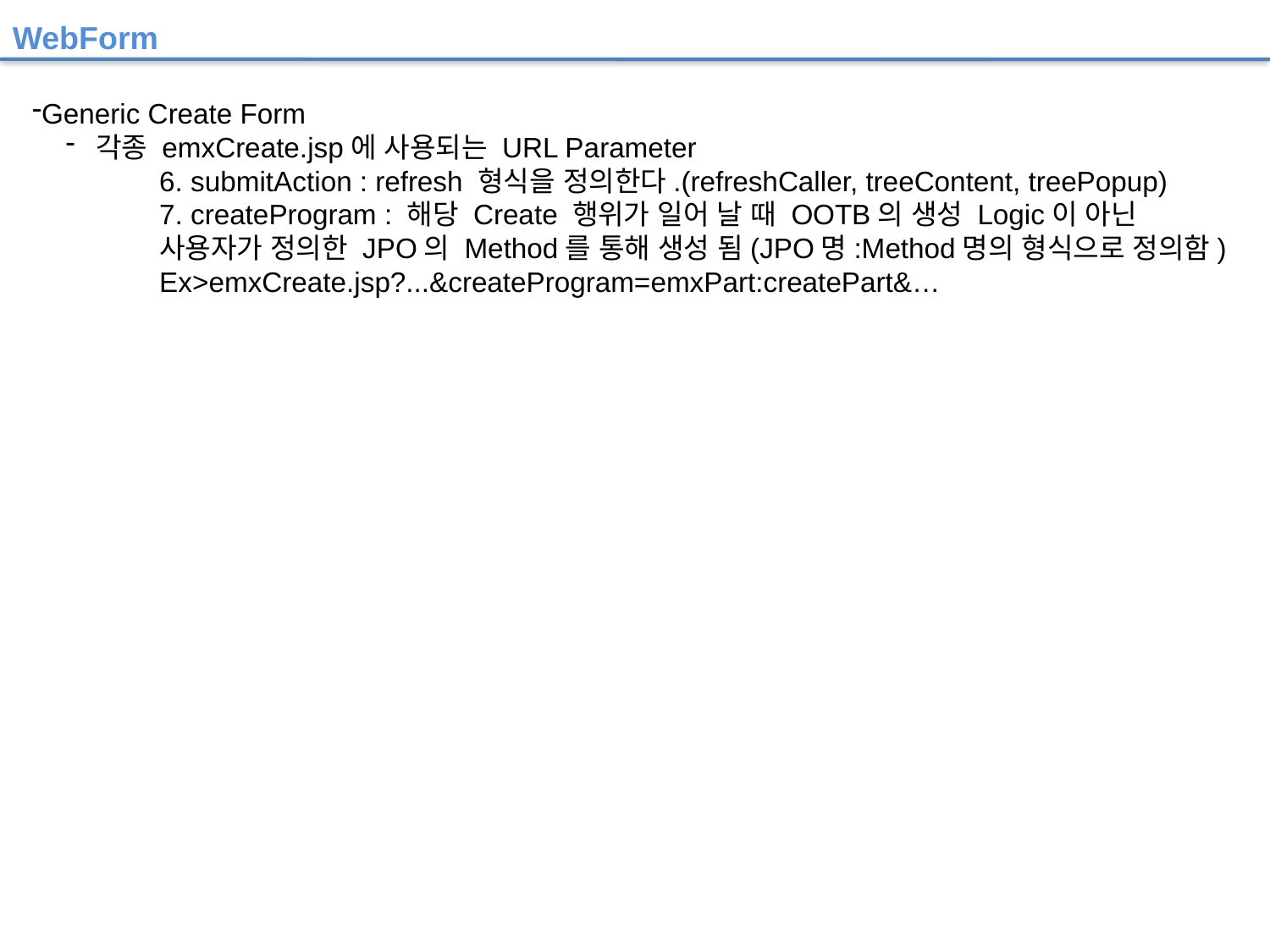

WebForm
Generic Create Form
각종 emxCreate.jsp에 사용되는 URL Parameter
6. submitAction : refresh 형식을 정의한다.(refreshCaller, treeContent, treePopup)
7. createProgram : 해당 Create 행위가 일어 날 때 OOTB의 생성 Logic이 아닌 사용자가 정의한 JPO의 Method를 통해 생성 됨(JPO명:Method명의 형식으로 정의함)
Ex>emxCreate.jsp?...&createProgram=emxPart:createPart&…